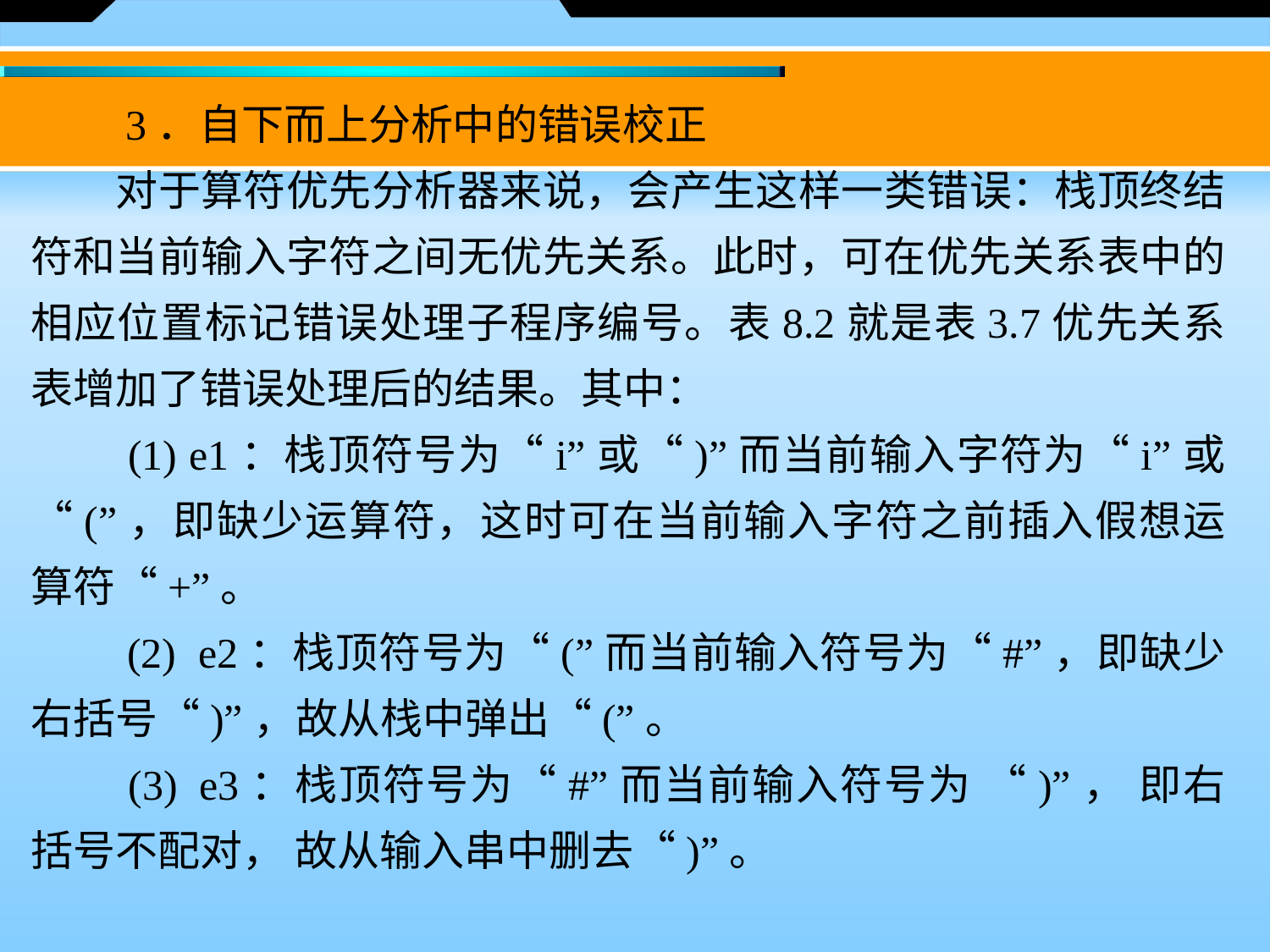

3．自下而上分析中的错误校正
　　对于算符优先分析器来说，会产生这样一类错误：栈顶终结符和当前输入字符之间无优先关系。此时，可在优先关系表中的相应位置标记错误处理子程序编号。表8.2就是表3.7优先关系表增加了错误处理后的结果。其中：
　　(1) e1：栈顶符号为“i”或“)”而当前输入字符为“i”或“(”，即缺少运算符，这时可在当前输入字符之前插入假想运算符“+”。
　　(2)  e2：栈顶符号为“(”而当前输入符号为“#”，即缺少右括号“)”，故从栈中弹出“(”。
　　(3)  e3：栈顶符号为“#”而当前输入符号为 “)”， 即右括号不配对， 故从输入串中删去“)”。